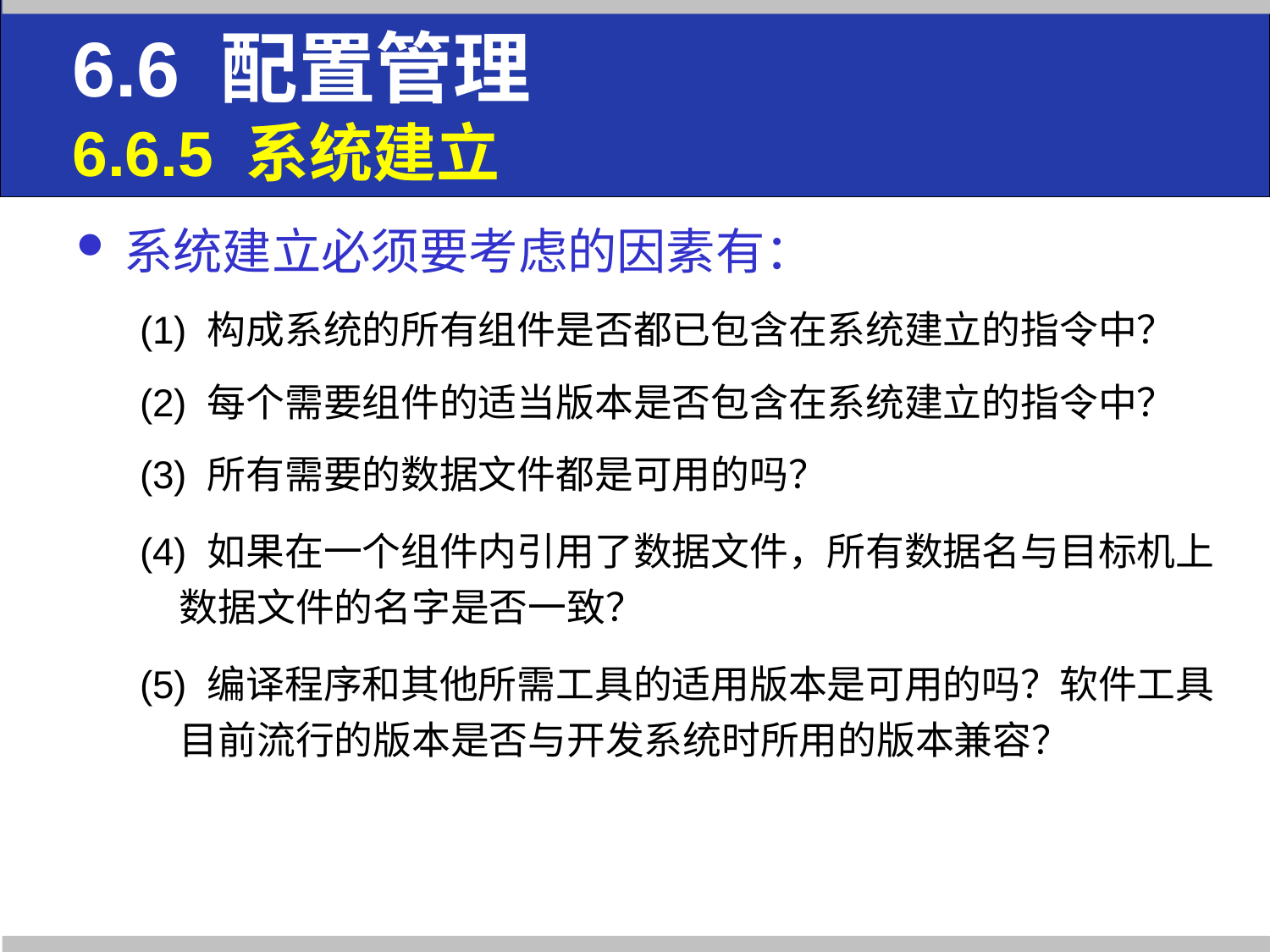

6.6 配置管理
6.6.5 系统建立
系统建立必须要考虑的因素有：
(1) 构成系统的所有组件是否都已包含在系统建立的指令中？
(2) 每个需要组件的适当版本是否包含在系统建立的指令中？
(3) 所有需要的数据文件都是可用的吗？
(4) 如果在一个组件内引用了数据文件，所有数据名与目标机上数据文件的名字是否一致？
(5) 编译程序和其他所需工具的适用版本是可用的吗？软件工具目前流行的版本是否与开发系统时所用的版本兼容？

843